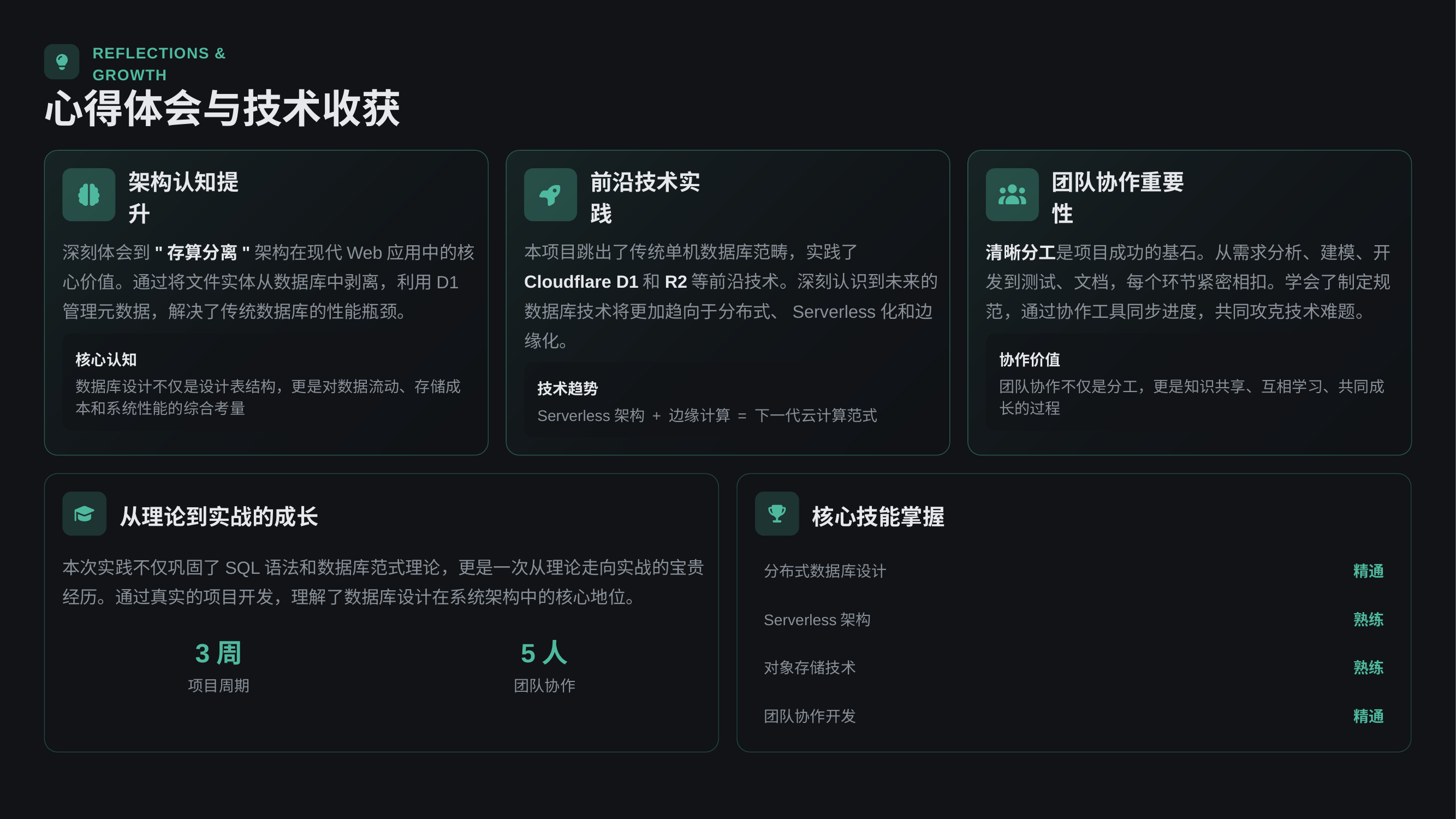

REFLECTIONS & GROWTH

心得体会与技术收获

架构认知提升
前沿技术实践
团队协作重要性

深刻体会到"存算分离"架构在现代Web应用中的核心价值。通过将文件实体从数据库中剥离，利用D1管理元数据，解决了传统数据库的性能瓶颈。
本项目跳出了传统单机数据库范畴，实践了Cloudflare D1和R2等前沿技术。深刻认识到未来的数据库技术将更加趋向于分布式、Serverless化和边缘化。
清晰分工是项目成功的基石。从需求分析、建模、开发到测试、文档，每个环节紧密相扣。学会了制定规范，通过协作工具同步进度，共同攻克技术难题。

核心认知
协作价值

数据库设计不仅是设计表结构，更是对数据流动、存储成本和系统性能的综合考量
团队协作不仅是分工，更是知识共享、互相学习、共同成长的过程
技术趋势
Serverless架构 + 边缘计算 = 下一代云计算范式

从理论到实战的成长
核心技能掌握

本次实践不仅巩固了SQL语法和数据库范式理论，更是一次从理论走向实战的宝贵经历。通过真实的项目开发，理解了数据库设计在系统架构中的核心地位。

分布式数据库设计
精通

Serverless架构
熟练

3周
5人

对象存储技术
熟练
项目周期
团队协作

团队协作开发
精通